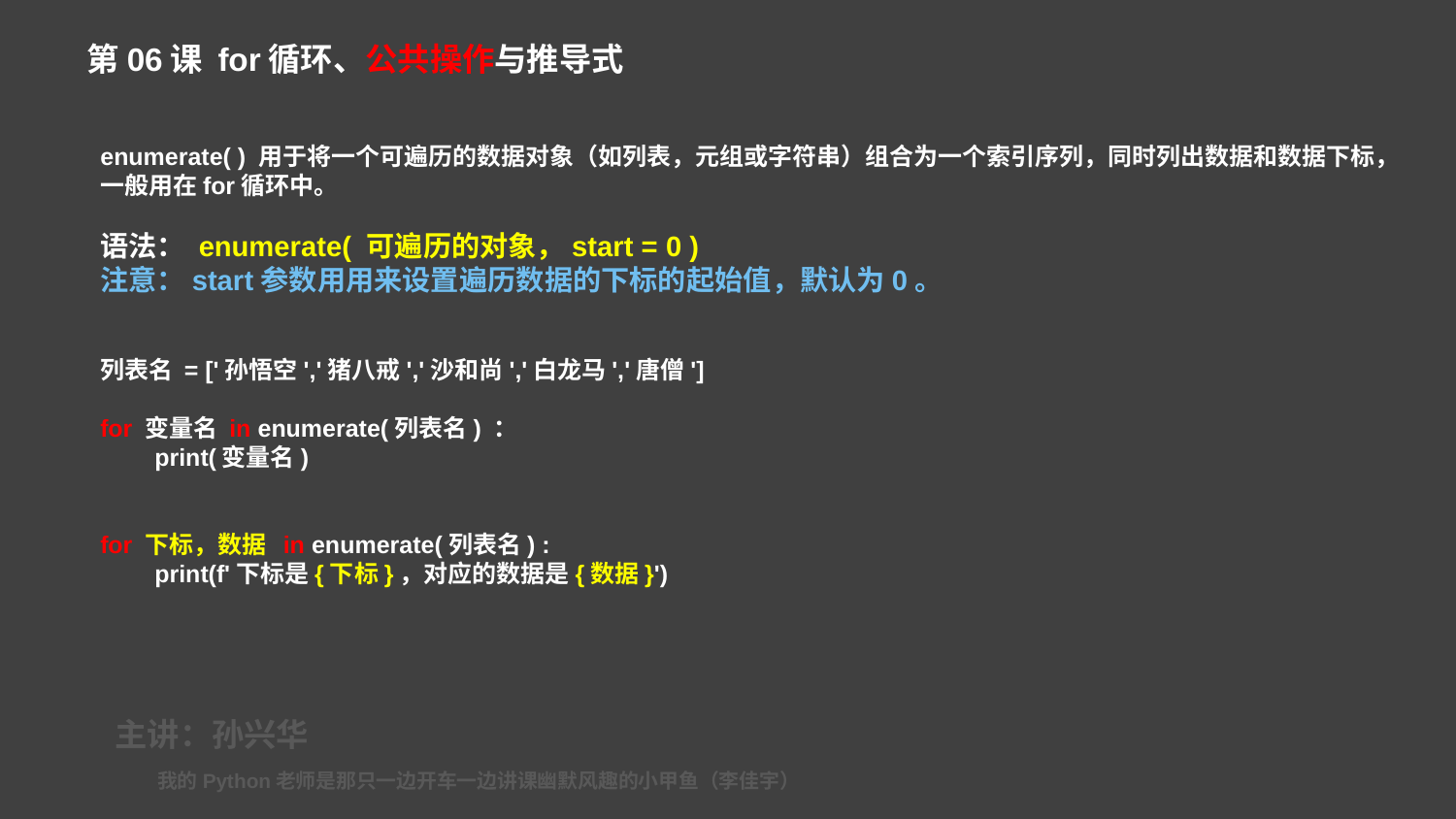

第06课 for循环、公共操作与推导式
enumerate( ) 用于将一个可遍历的数据对象（如列表，元组或字符串）组合为一个索引序列，同时列出数据和数据下标，一般用在for循环中。

语法： enumerate( 可遍历的对象，start = 0 )
注意：start参数⽤用来设置遍历数据的下标的起始值，默认为0。

列表名 = ['孙悟空','猪八戒','沙和尚','白龙马','唐僧']

for 变量名 in enumerate(列表名) ：
        print(变量名)

for 下标，数据  in enumerate(列表名) :
        print(f'下标是{下标}，对应的数据是{数据}')